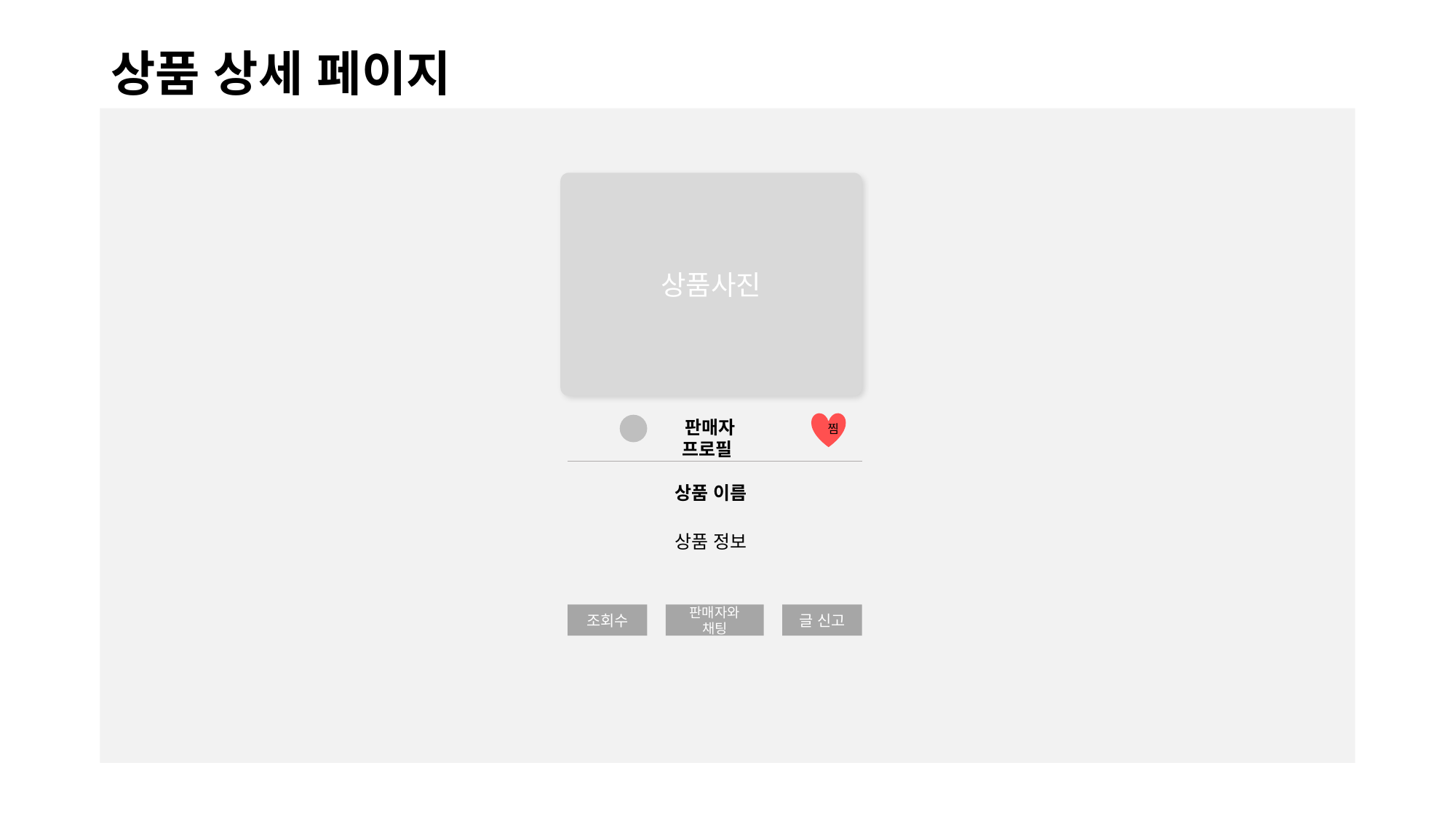

# 상품 상세 페이지

상품사진
판매자 프로필
찜

상품 이름
상품 정보
조회수
판매자와 채팅
글 신고